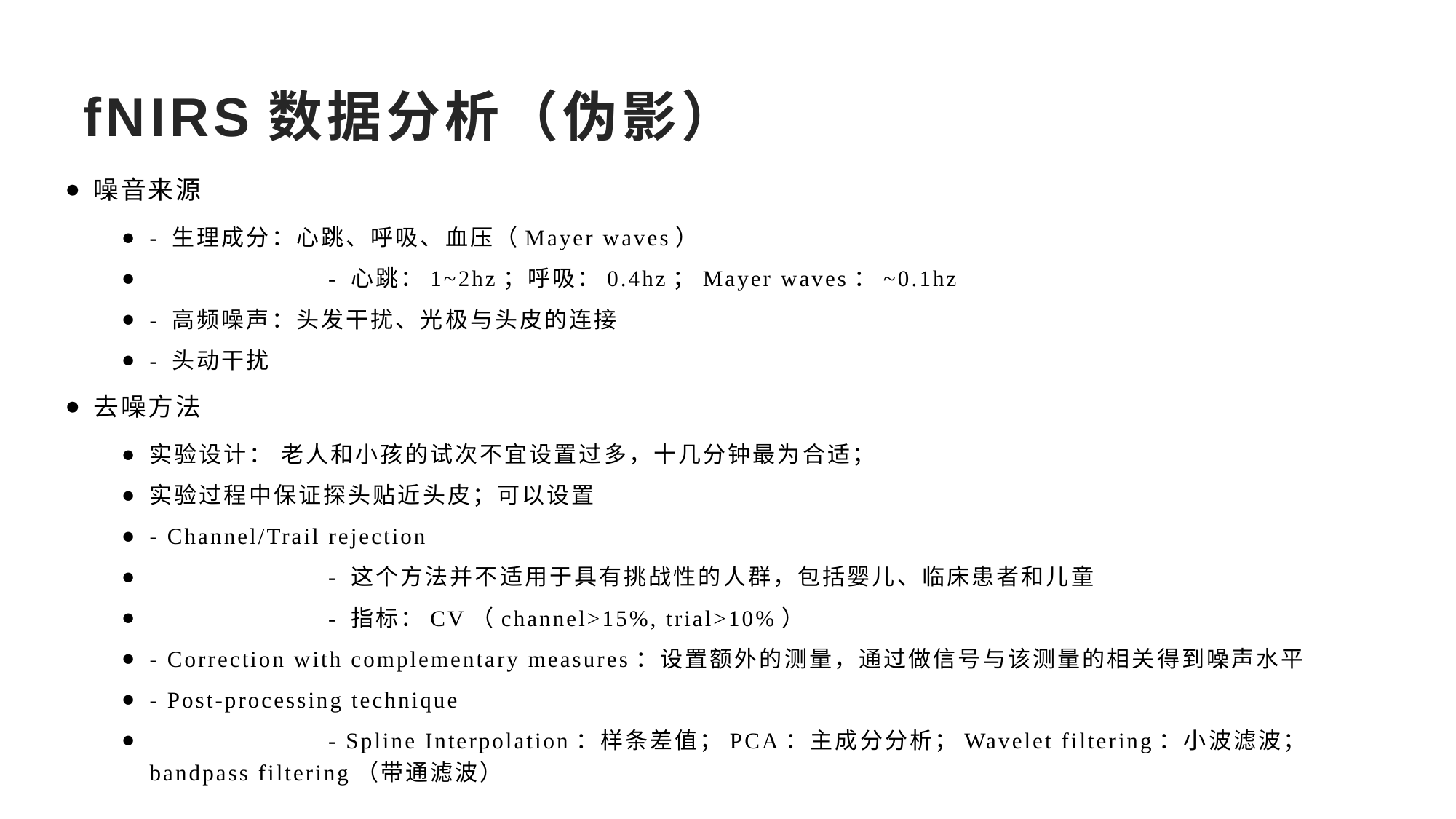

# fNIRS数据分析（伪影）
噪音来源
- 生理成分：心跳、呼吸、血压（Mayer waves）
	- 心跳：1~2hz；呼吸：0.4hz；Mayer waves：~0.1hz
- 高频噪声：头发干扰、光极与头皮的连接
- 头动干扰
去噪方法
实验设计： 老人和小孩的试次不宜设置过多，十几分钟最为合适；
实验过程中保证探头贴近头皮；可以设置
- Channel/Trail rejection
	- 这个方法并不适用于具有挑战性的人群，包括婴儿、临床患者和儿童
	- 指标：CV（channel>15%, trial>10%）
- Correction with complementary measures：设置额外的测量，通过做信号与该测量的相关得到噪声水平
- Post-processing technique
	- Spline Interpolation：样条差值；PCA：主成分分析；Wavelet filtering：小波滤波；bandpass filtering（带通滤波）